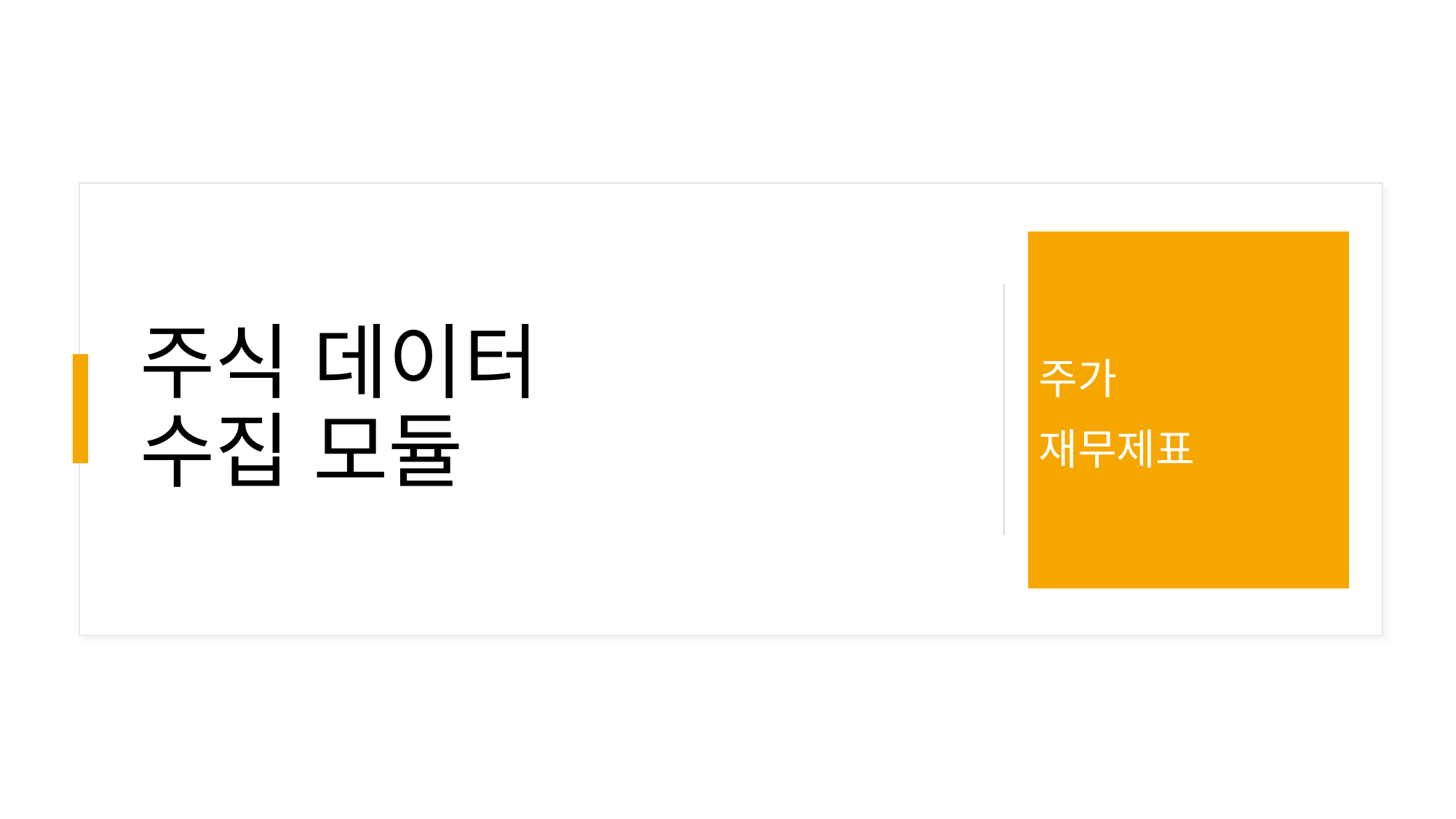

# 주식 데이터 수집 모듈
주가
재무제표